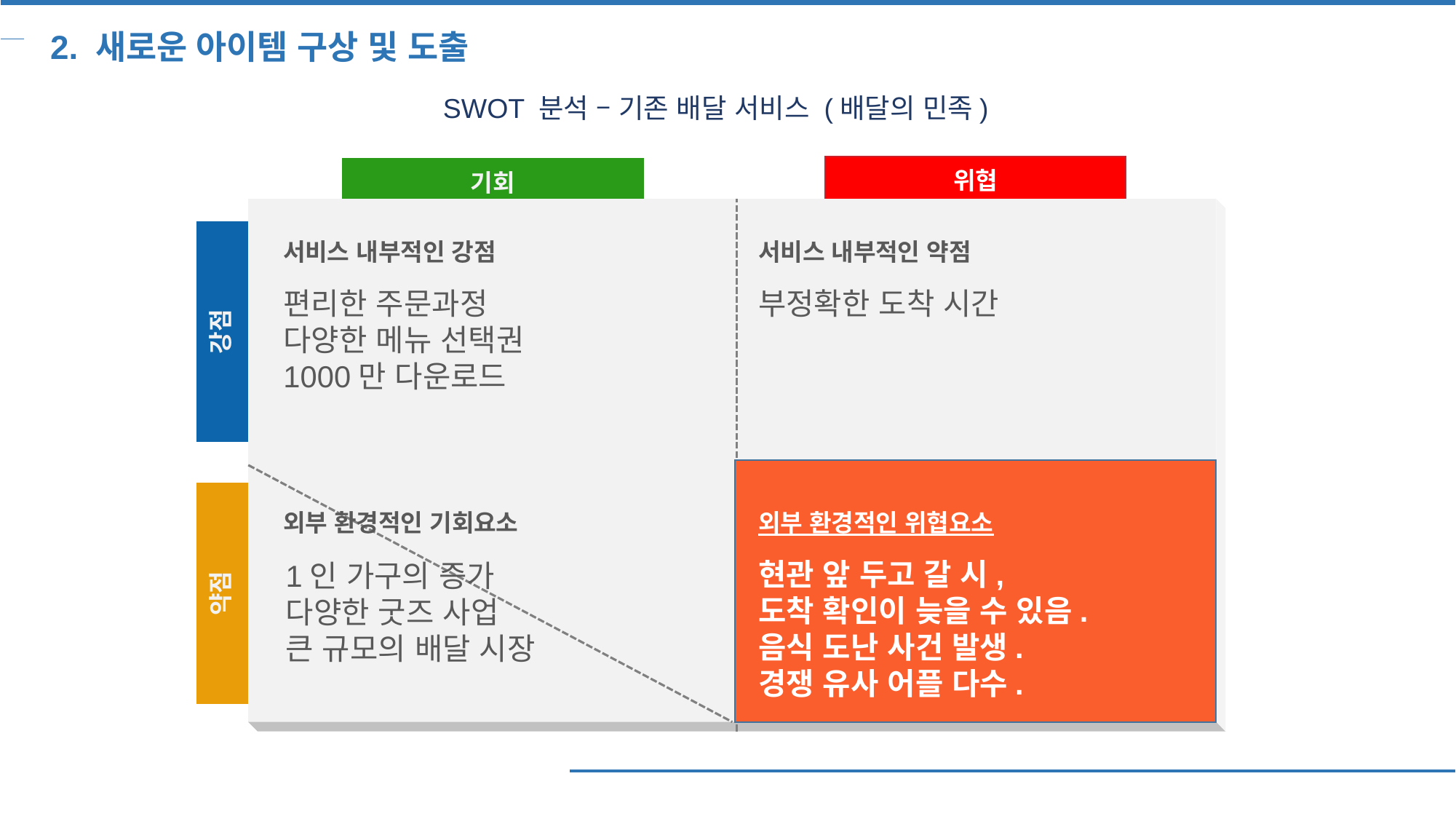

2. 새로운 아이템 구상 및 도출
SWOT 분석 – 기존 배달 서비스 (배달의 민족)
위협
기회
서비스 내부적인 강점
편리한 주문과정
다양한 메뉴 선택권
1000만 다운로드
서비스 내부적인 약점
부정확한 도착 시간
강점

외부 환경적인 기회요소
1인 가구의 증가
다양한 굿즈 사업
큰 규모의 배달 시장
외부 환경적인 위협요소
현관 앞 두고 갈 시,
도착 확인이 늦을 수 있음.
음식 도난 사건 발생.
경쟁 유사 어플 다수.
약점